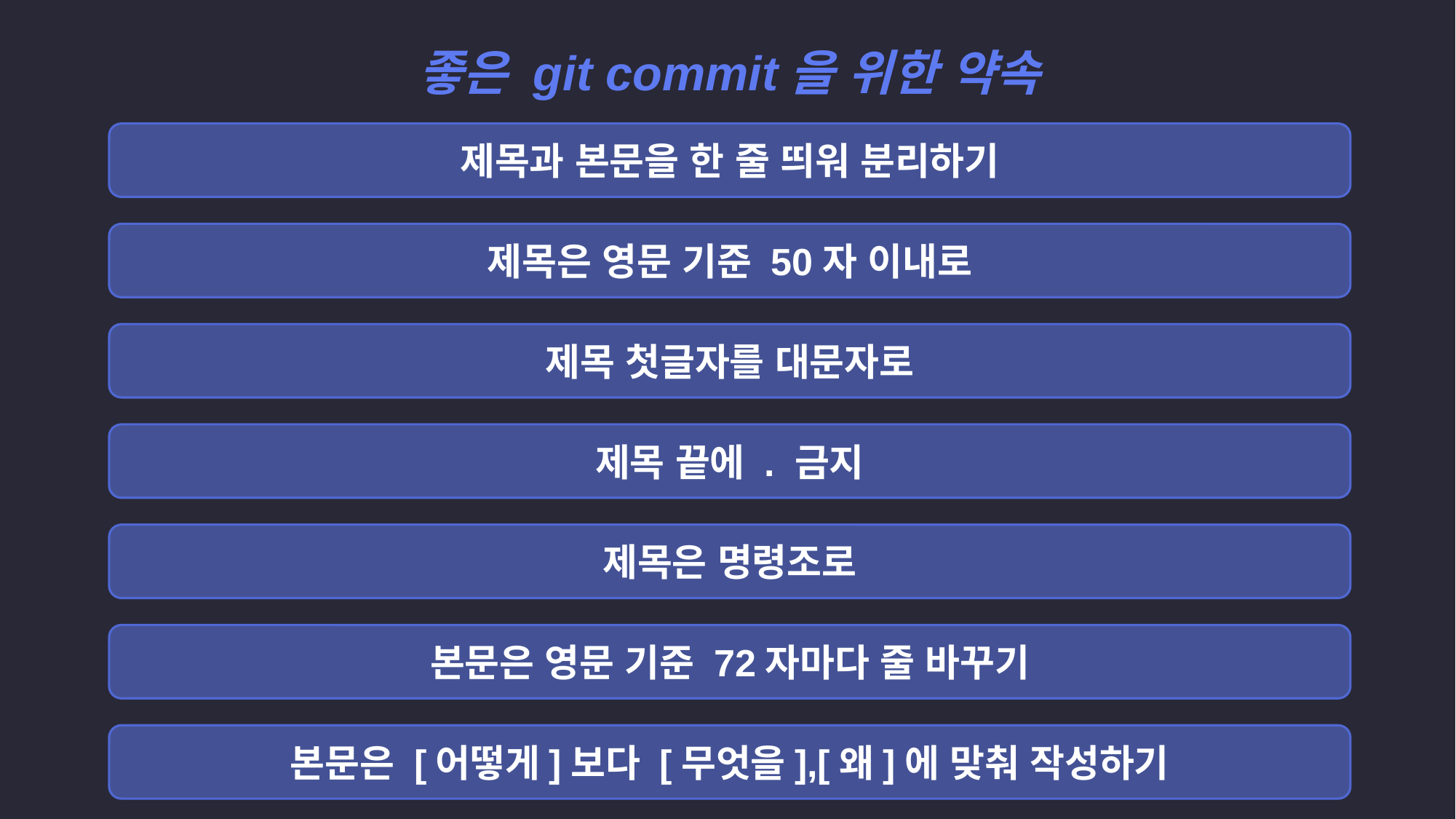

좋은 git commit을 위한 약속
제목과 본문을 한 줄 띄워 분리하기
제목은 영문 기준 50자 이내로
제목 첫글자를 대문자로
제목 끝에 . 금지
제목은 명령조로
본문은 영문 기준 72자마다 줄 바꾸기
본문은 [어떻게]보다 [무엇을],[왜]에 맞춰 작성하기